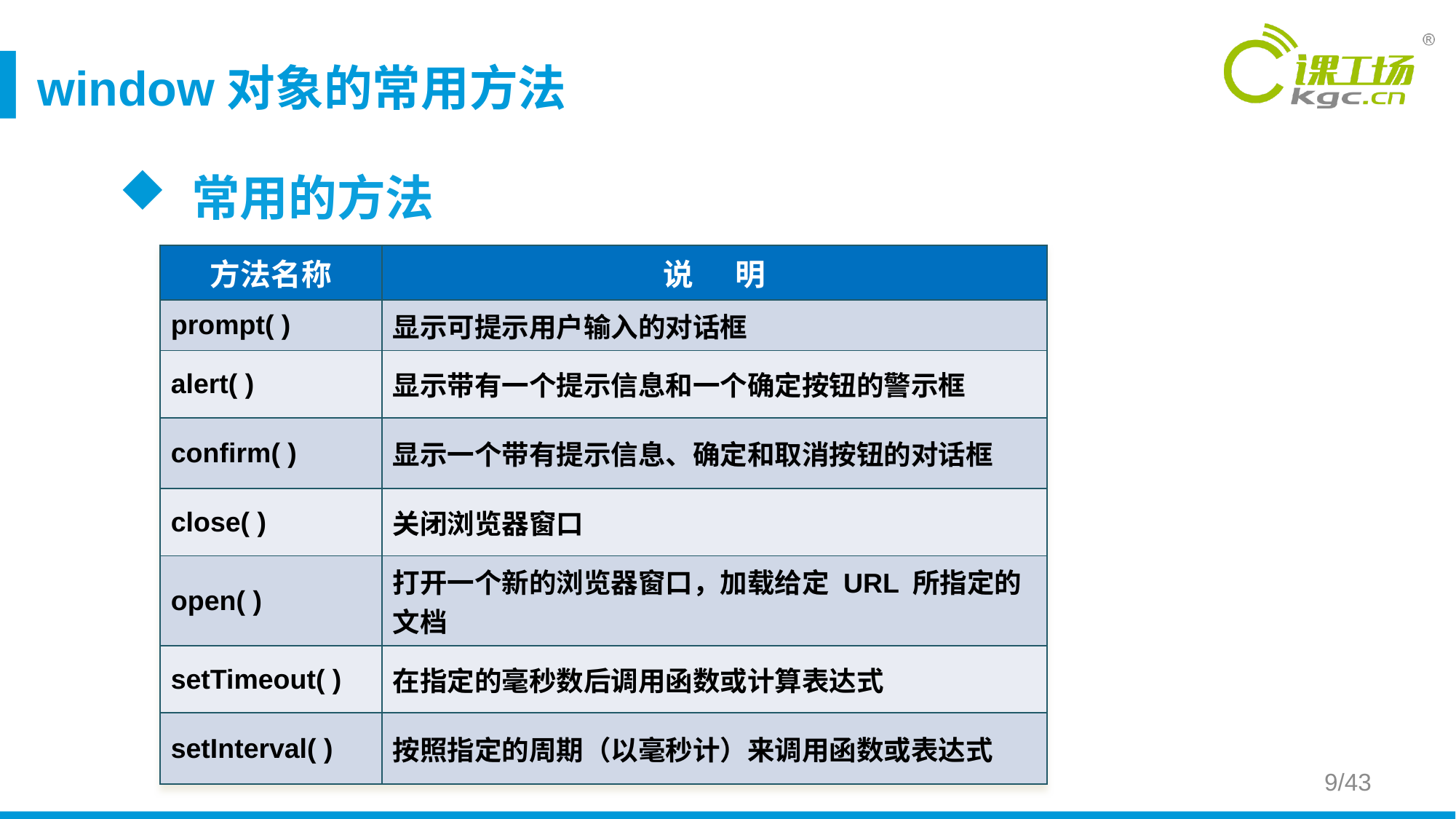

# window对象的常用方法
常用的方法

| 方法名称 | 说 明 |
| --- | --- |
| prompt( ) | 显示可提示用户输入的对话框 |
| alert( ) | 显示带有一个提示信息和一个确定按钮的警示框 |
| confirm( ) | 显示一个带有提示信息、确定和取消按钮的对话框 |
| close( ) | 关闭浏览器窗口 |
| open( ) | 打开一个新的浏览器窗口，加载给定 URL 所指定的文档 |
| setTimeout( ) | 在指定的毫秒数后调用函数或计算表达式 |
| setInterval( ) | 按照指定的周期（以毫秒计）来调用函数或表达式 |
9/43